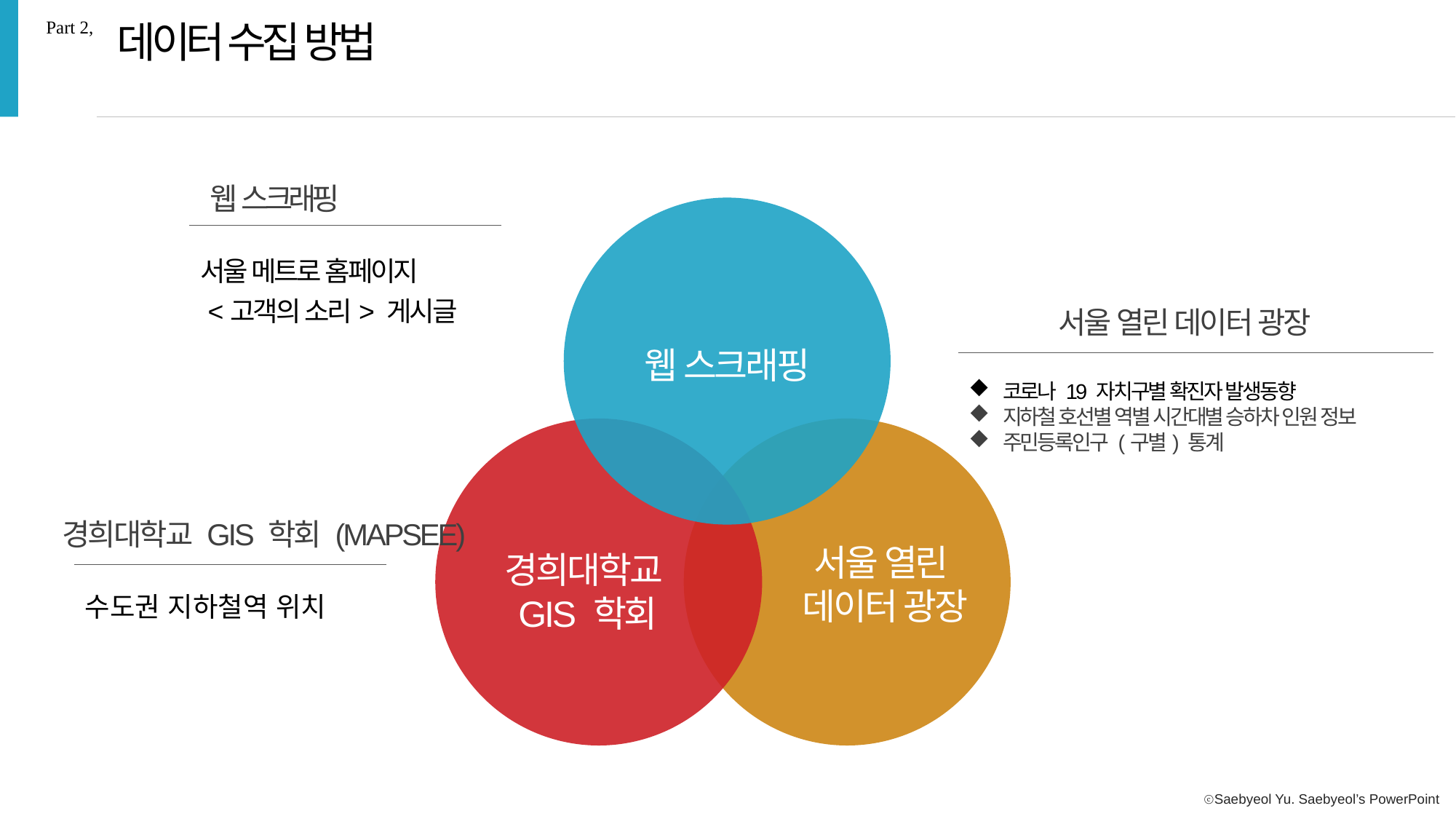

데이터 수집 방법
Part 2,
웹  스크래핑
서울 메트로 홈페이지
 <고객의 소리> 게시글

서울 열린 데이터 광장
코로나 19 자치구별 확진자 발생동향
지하철 호선별 역별 시간대별 승하차 인원 정보
주민등록인구 (구별) 통계
웹 스크래핑

경희대학교 GIS 학회 (MAPSEE)
수도권 지하철역 위치

서울 열린
데이터 광장
경희대학교
GIS 학회